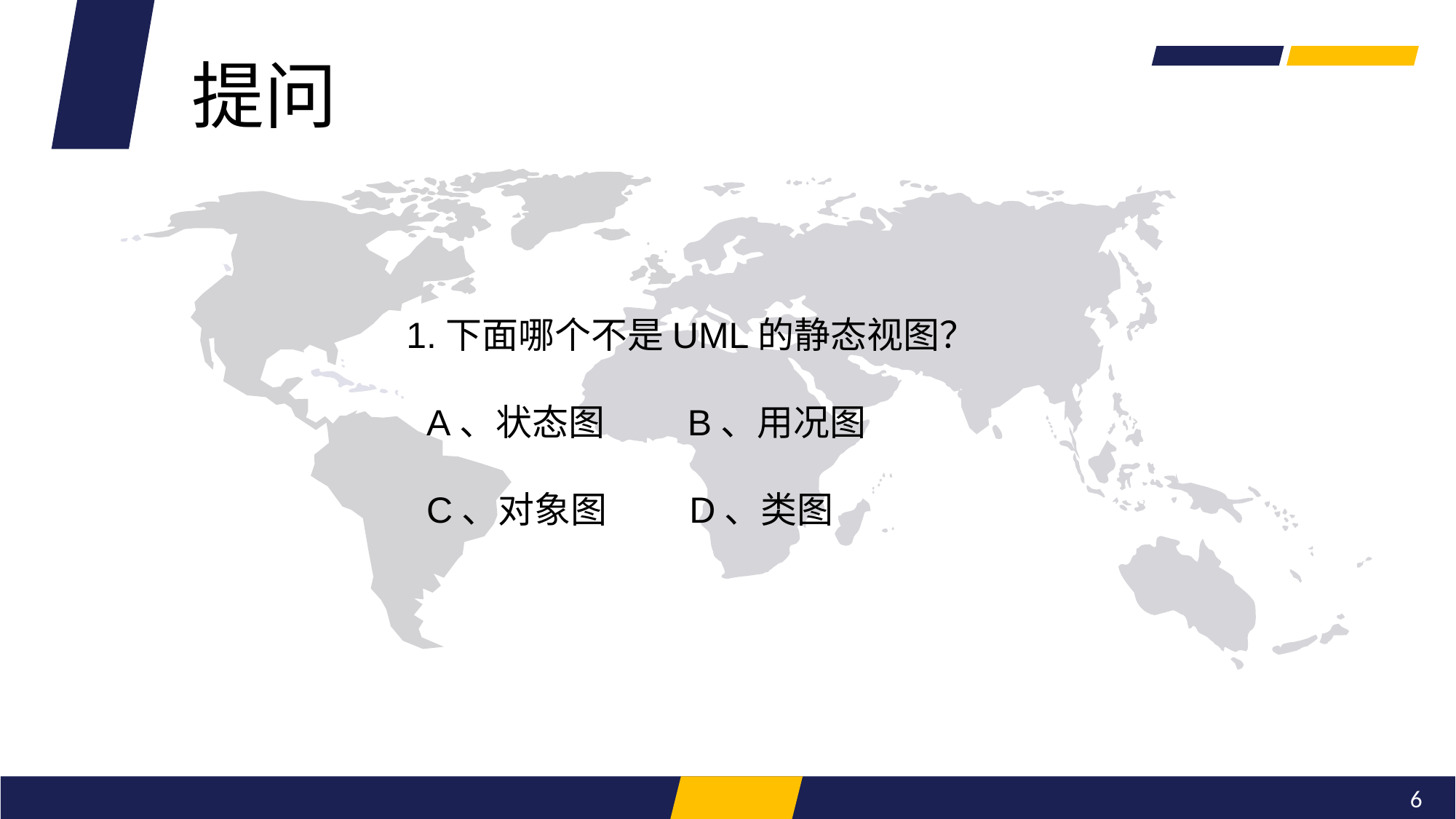

提问

1.下面哪个不是UML的静态视图？

  A、状态图         B、用况图

  C、对象图         D、类图
6